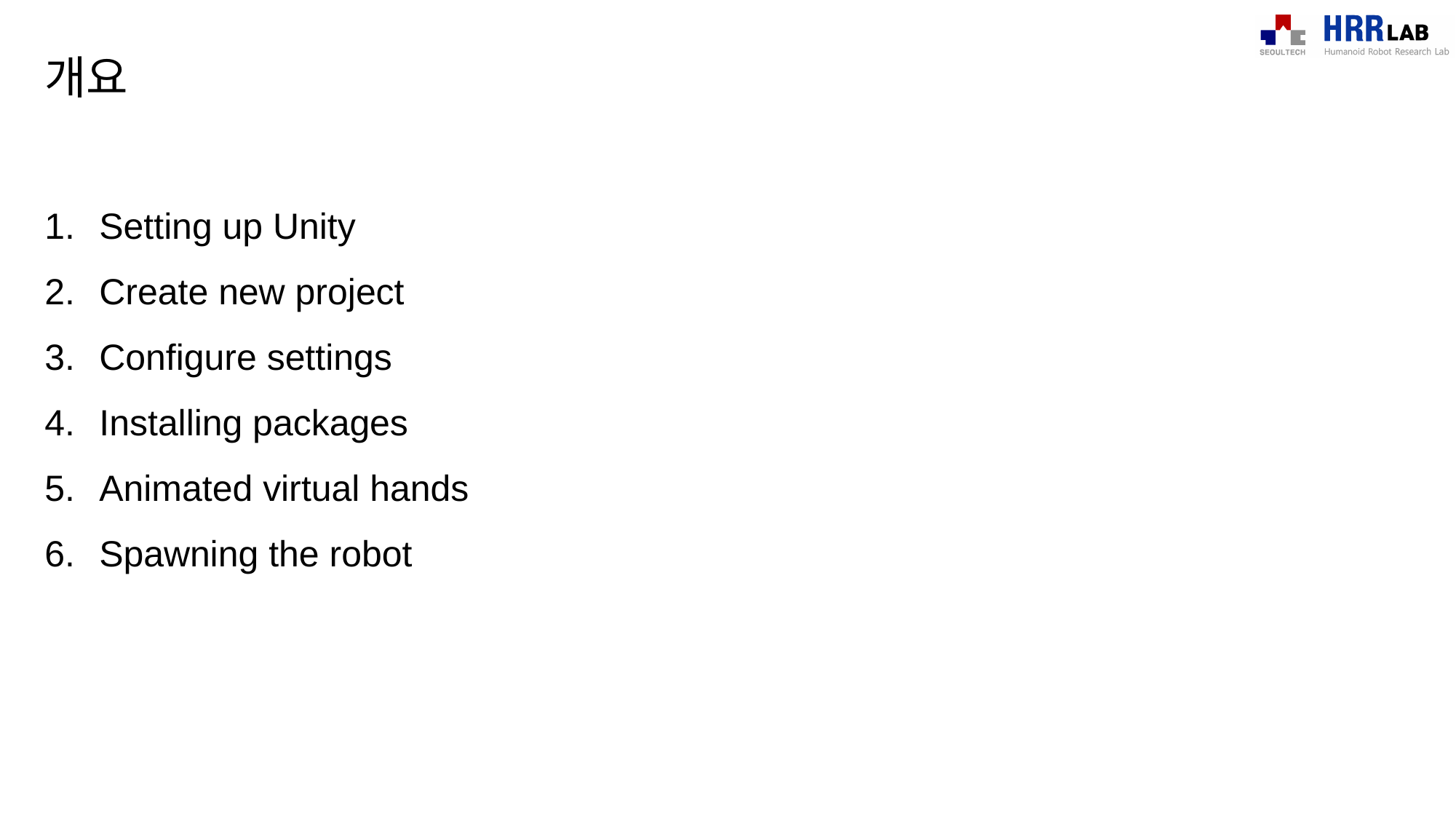

개요

Setting up Unity
Create new project
Configure settings
Installing packages
Animated virtual hands
Spawning the robot